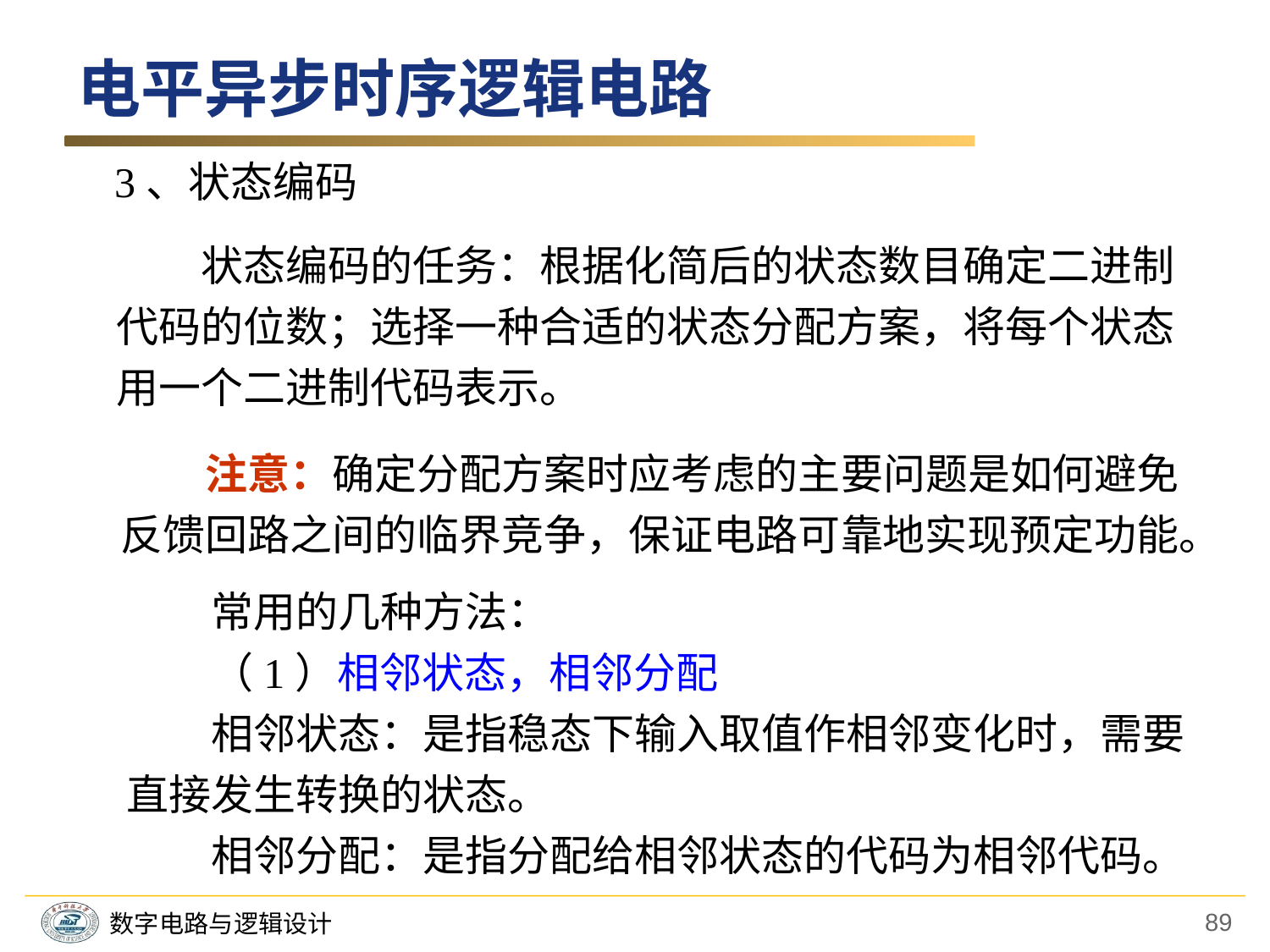

电平异步时序逻辑电路
 3、状态编码
　　状态编码的任务：根据化简后的状态数目确定二进制代码的位数；选择一种合适的状态分配方案，将每个状态用一个二进制代码表示。
　　注意：确定分配方案时应考虑的主要问题是如何避免反馈回路之间的临界竞争，保证电路可靠地实现预定功能。
　　常用的几种方法：
　　（1）相邻状态，相邻分配
　　相邻状态：是指稳态下输入取值作相邻变化时，需要直接发生转换的状态。
　　相邻分配：是指分配给相邻状态的代码为相邻代码。
89
数字电路与逻辑设计